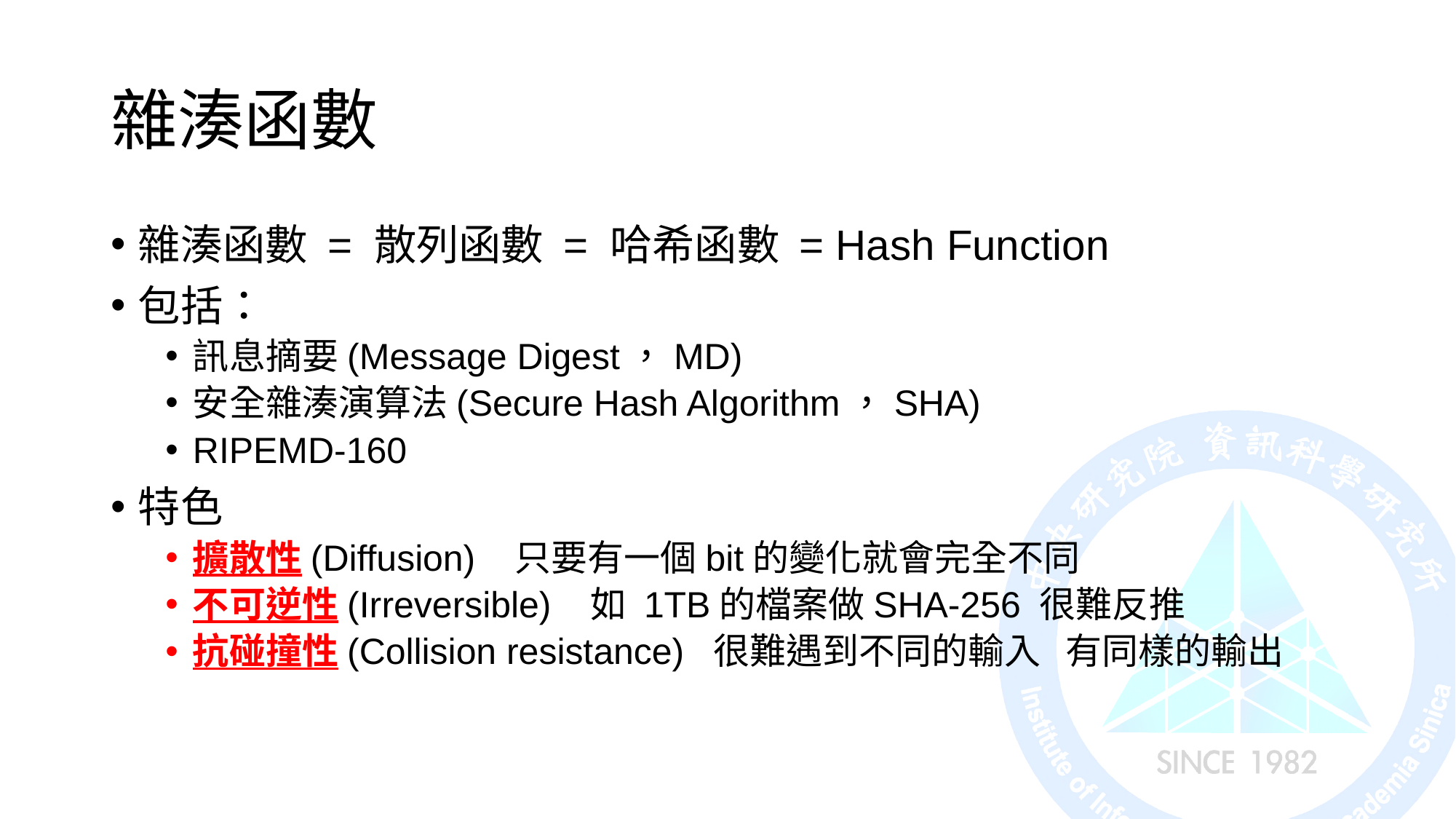

# 雜湊函數
雜湊函數 = 散列函數 = 哈希函數 = Hash Function
包括：
訊息摘要(Message Digest，MD)
安全雜湊演算法(Secure Hash Algorithm，SHA)
RIPEMD-160
特色
擴散性(Diffusion)   只要有一個bit的變化就會完全不同
不可逆性(Irreversible)   如 1TB的檔案做SHA-256 很難反推
抗碰撞性(Collision resistance)  很難遇到不同的輸入   有同樣的輸出